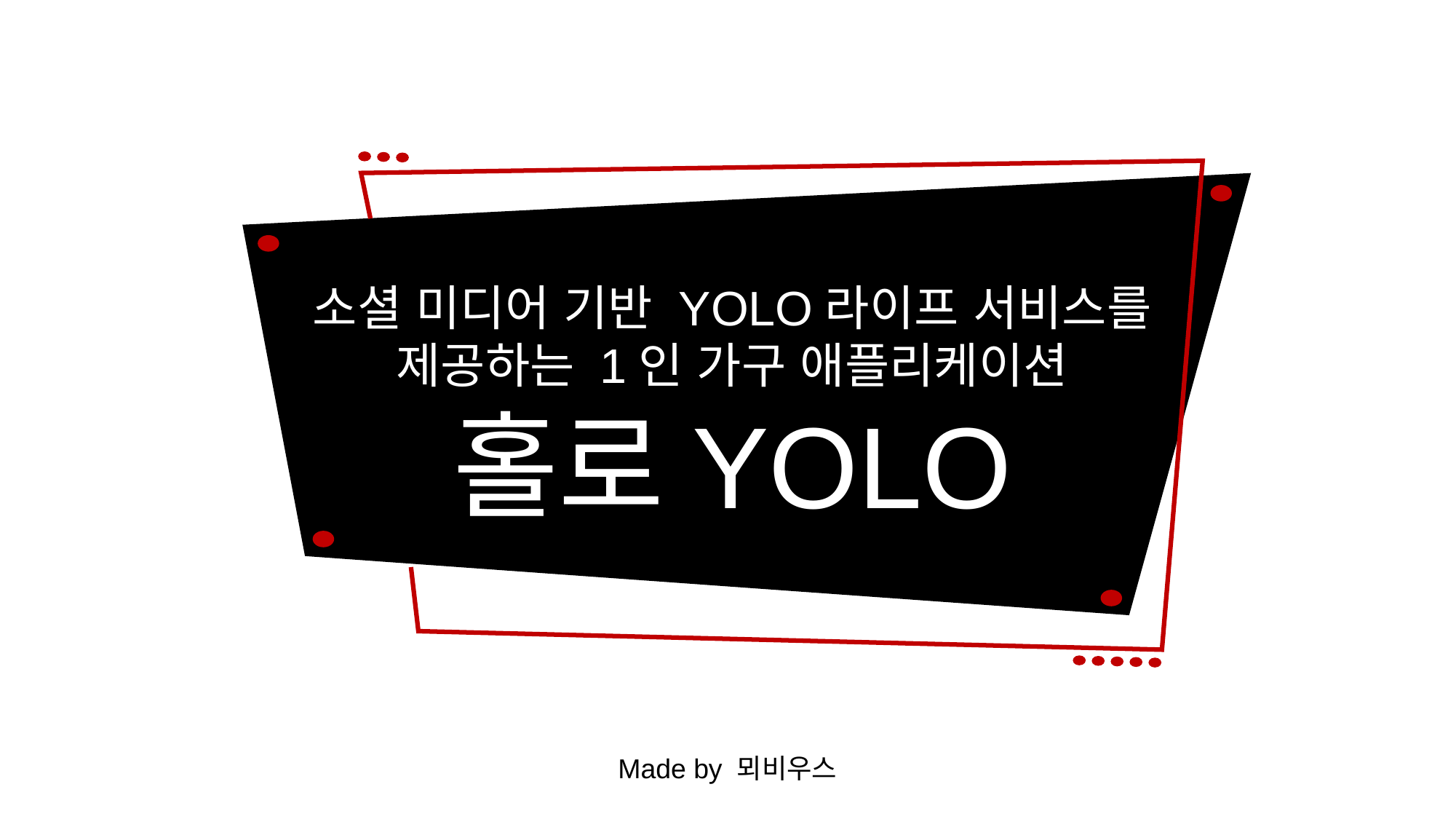

소셜 미디어 기반 YOLO라이프 서비스를
제공하는 1인 가구 애플리케이션
홀로YOLO

Made by 뫼비우스